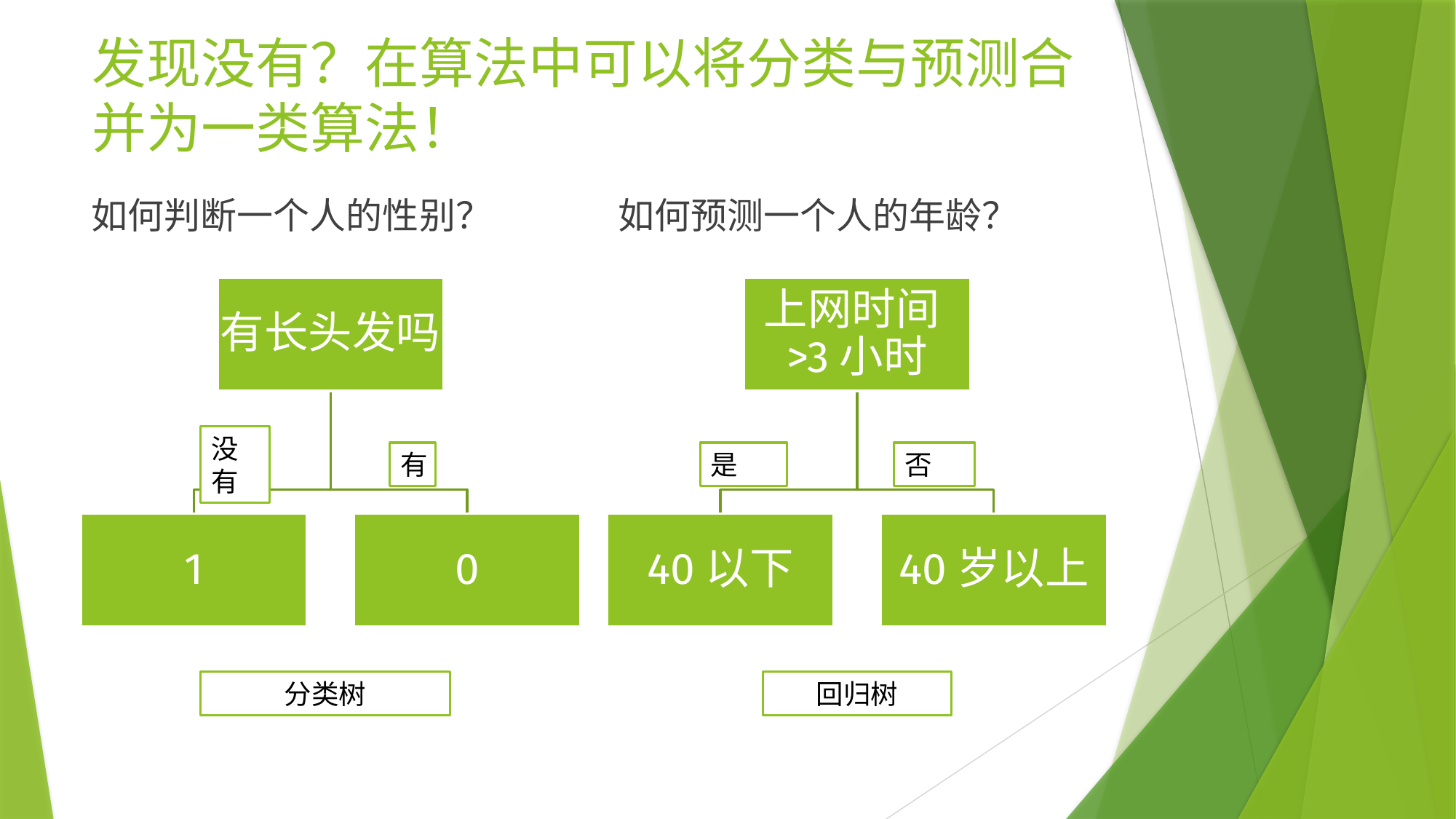

# 发现没有？在算法中可以将分类与预测合并为一类算法！
如何判断一个人的性别？
如何预测一个人的年龄？
有长头发吗
1
0
上网时间>3小时
40以下
40岁以上
没有
有
是
否
分类树
回归树